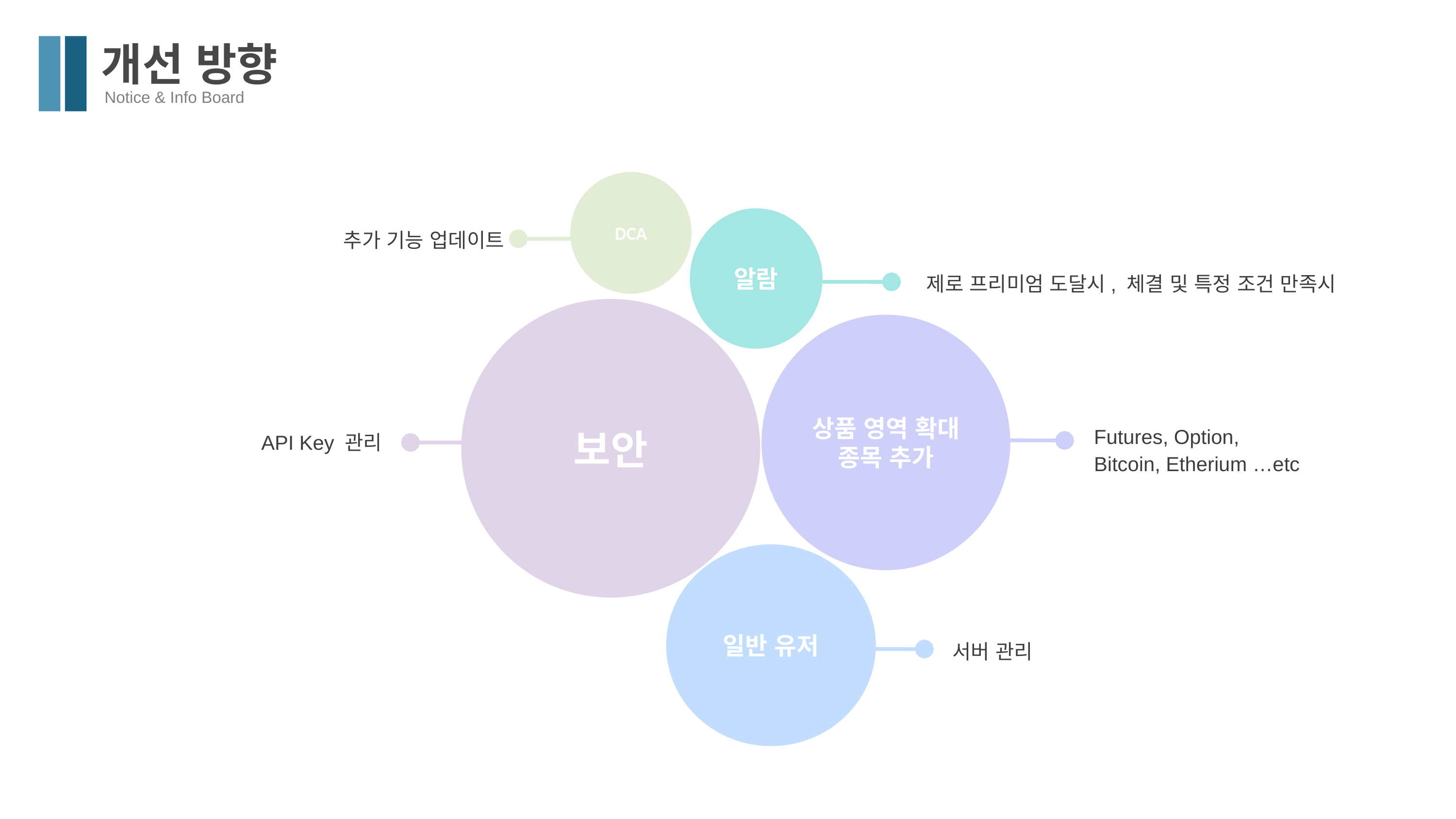

개선 방향

Notice & Info Board
게시글 상세보기
DCA
알람
추가 기능 업데이트

제로 프리미엄 도달시, 체결 및 특정 조건 만족시

보안
상품 영역 확대
종목 추가
Futures, Option,
Bitcoin, Etherium …etc
API Key 관리

일반 유저
서버 관리